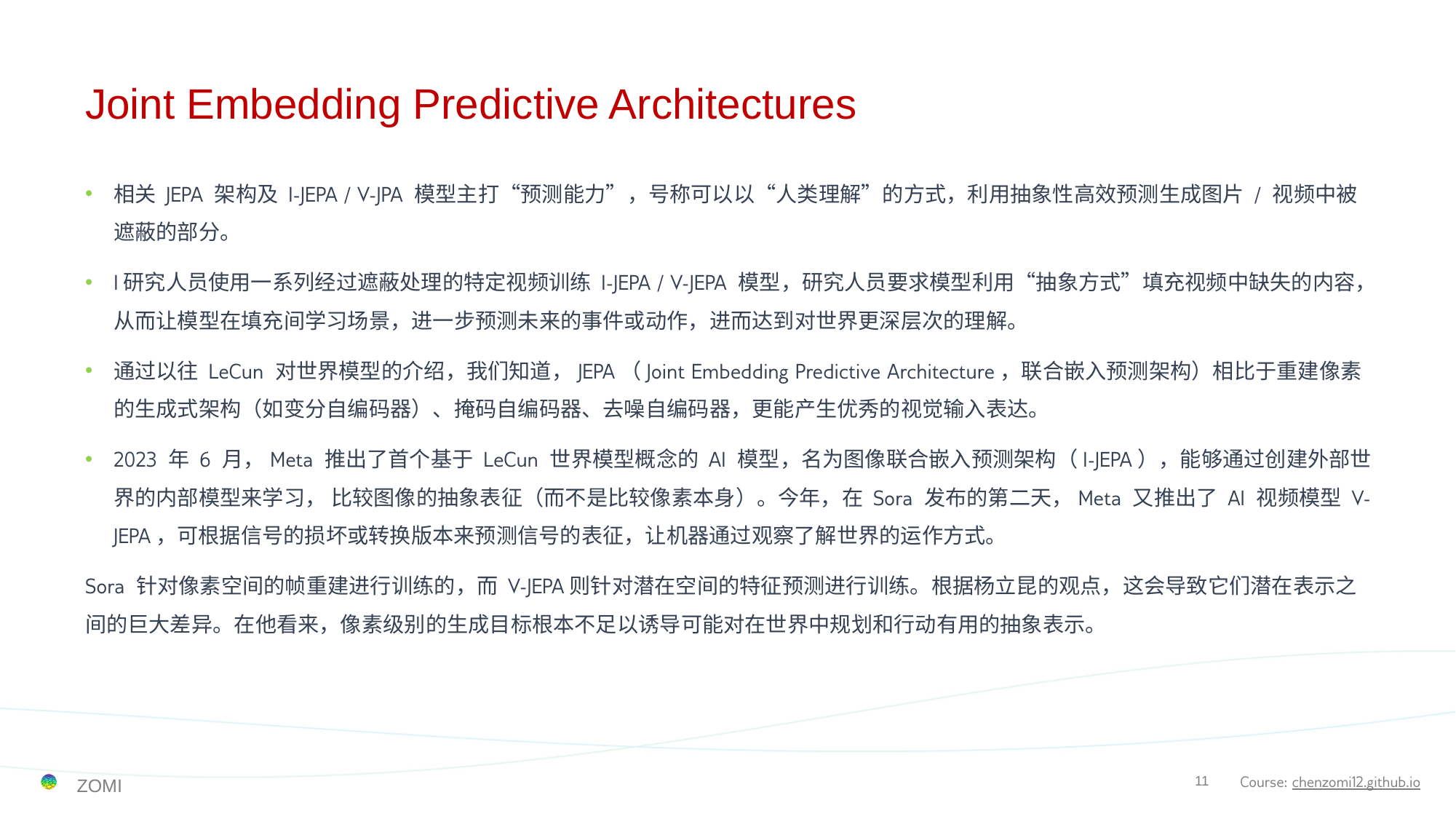

# Joint Embedding Predictive Architectures
相关 JEPA 架构及 I-JEPA / V-JPA 模型主打“预测能力”，号称可以以“人类理解”的方式，利用抽象性高效预测生成图片 / 视频中被遮蔽的部分。
I研究人员使用一系列经过遮蔽处理的特定视频训练 I-JEPA / V-JEPA 模型，研究人员要求模型利用“抽象方式”填充视频中缺失的内容，从而让模型在填充间学习场景，进一步预测未来的事件或动作，进而达到对世界更深层次的理解。
通过以往 LeCun 对世界模型的介绍，我们知道，JEPA（Joint Embedding Predictive Architecture，联合嵌入预测架构）相比于重建像素的生成式架构（如变分自编码器）、掩码自编码器、去噪自编码器，更能产生优秀的视觉输入表达。
2023 年 6 月，Meta 推出了首个基于 LeCun 世界模型概念的 AI 模型，名为图像联合嵌入预测架构（I-JEPA），能够通过创建外部世界的内部模型来学习， 比较图像的抽象表征（而不是比较像素本身）。今年，在 Sora 发布的第二天，Meta 又推出了 AI 视频模型 V-JEPA，可根据信号的损坏或转换版本来预测信号的表征，让机器通过观察了解世界的运作方式。
Sora 针对像素空间的帧重建进行训练的，而 V-JEPA则针对潜在空间的特征预测进行训练。根据杨立昆的观点，这会导致它们潜在表示之间的巨大差异。在他看来，像素级别的生成目标根本不足以诱导可能对在世界中规划和行动有用的抽象表示。